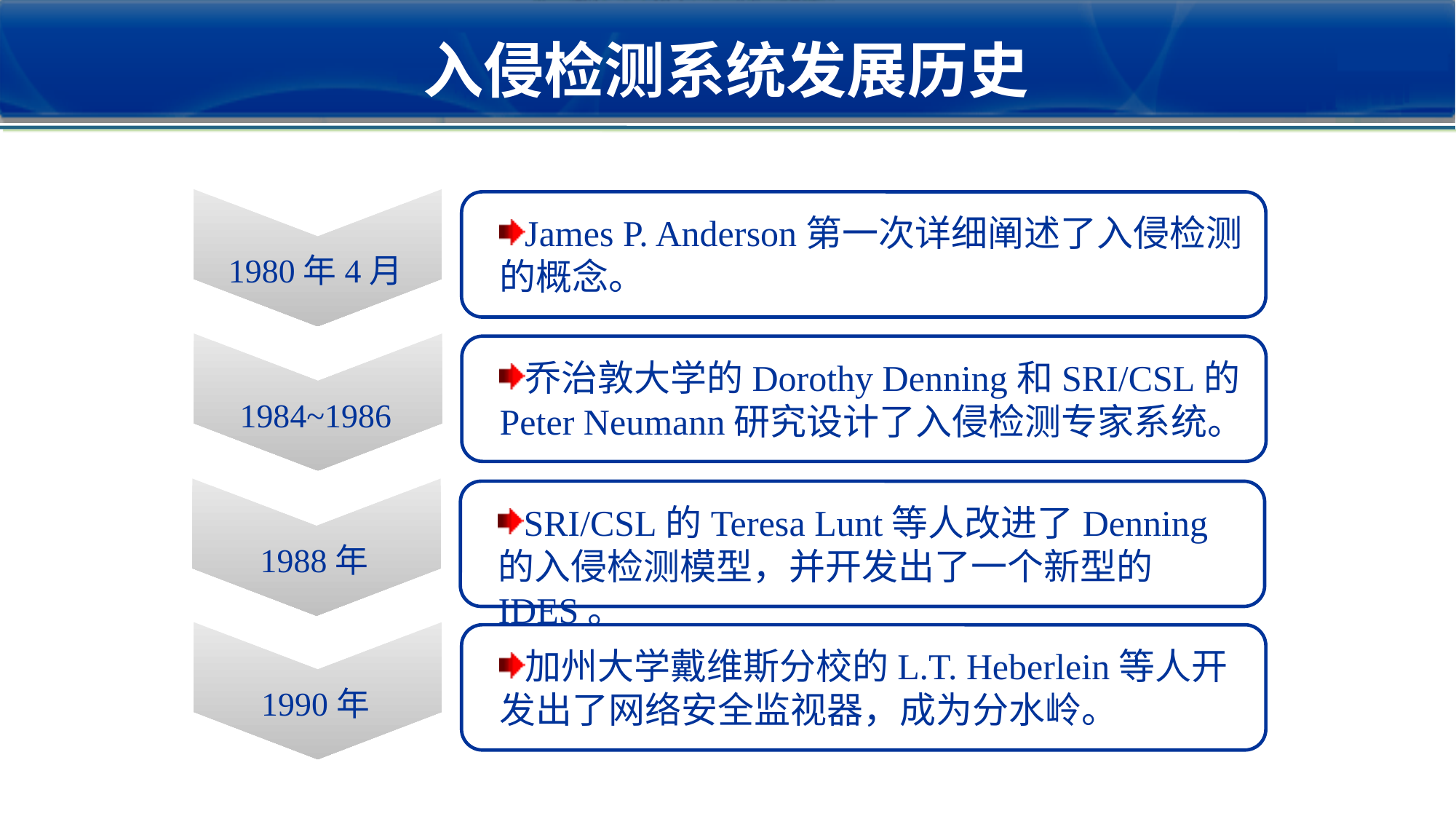

入侵检测系统发展历史

James P. Anderson第一次详细阐述了入侵检测的概念。
1980年4月

乔治敦大学的Dorothy Denning和SRI/CSL的Peter Neumann研究设计了入侵检测专家系统。
1984~1986

SRI/CSL的Teresa Lunt等人改进了Denning的入侵检测模型，并开发出了一个新型的IDES。
1988年

加州大学戴维斯分校的L.T. Heberlein等人开发出了网络安全监视器，成为分水岭。
1990年